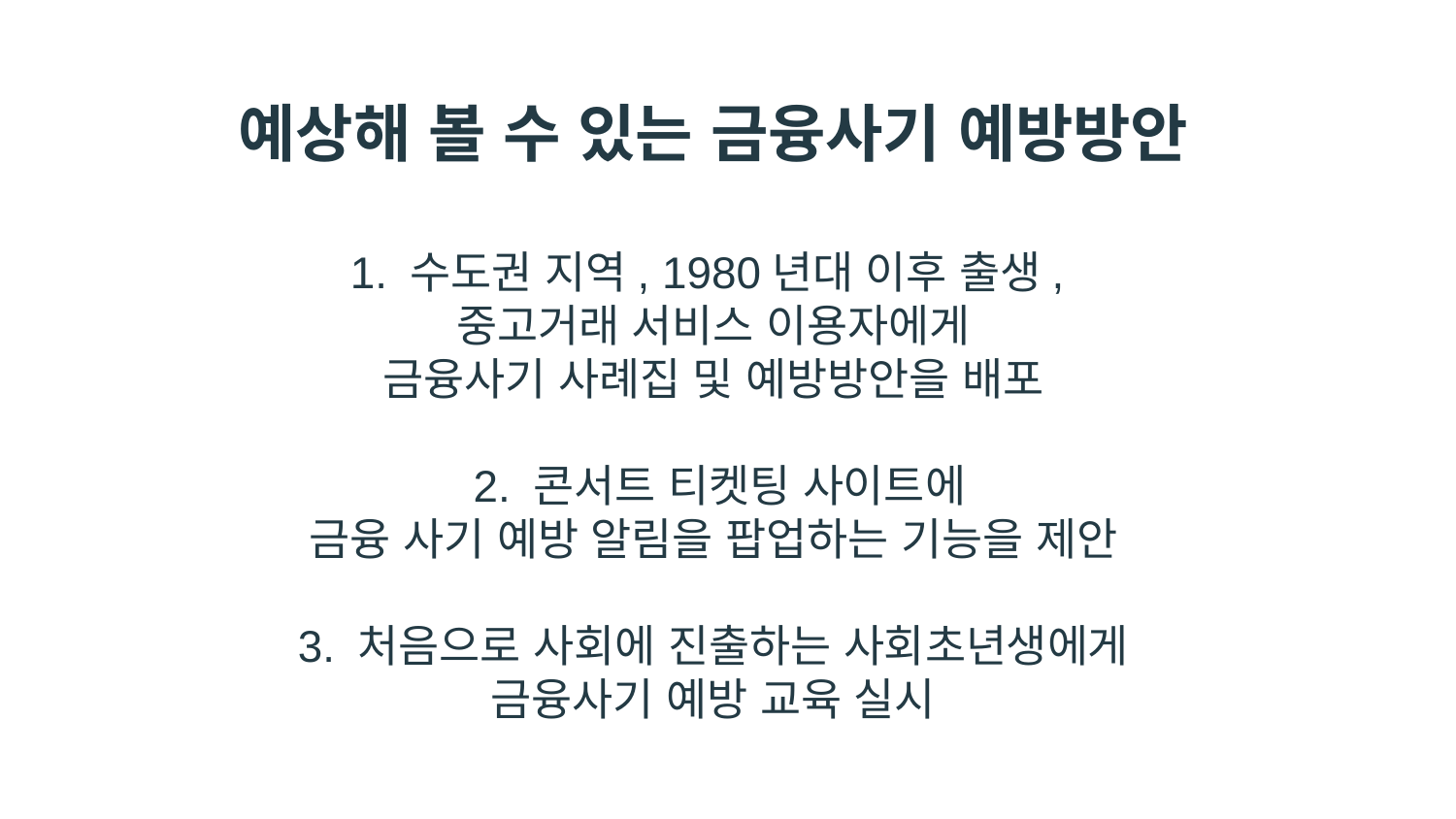

예상해 볼 수 있는 금융사기 예방방안

1. 수도권 지역, 1980년대 이후 출생,
중고거래 서비스 이용자에게
금융사기 사례집 및 예방방안을 배포

 2. 콘서트 티켓팅 사이트에
금융 사기 예방 알림을 팝업하는 기능을 제안

3. 처음으로 사회에 진출하는 사회초년생에게
금융사기 예방 교육 실시